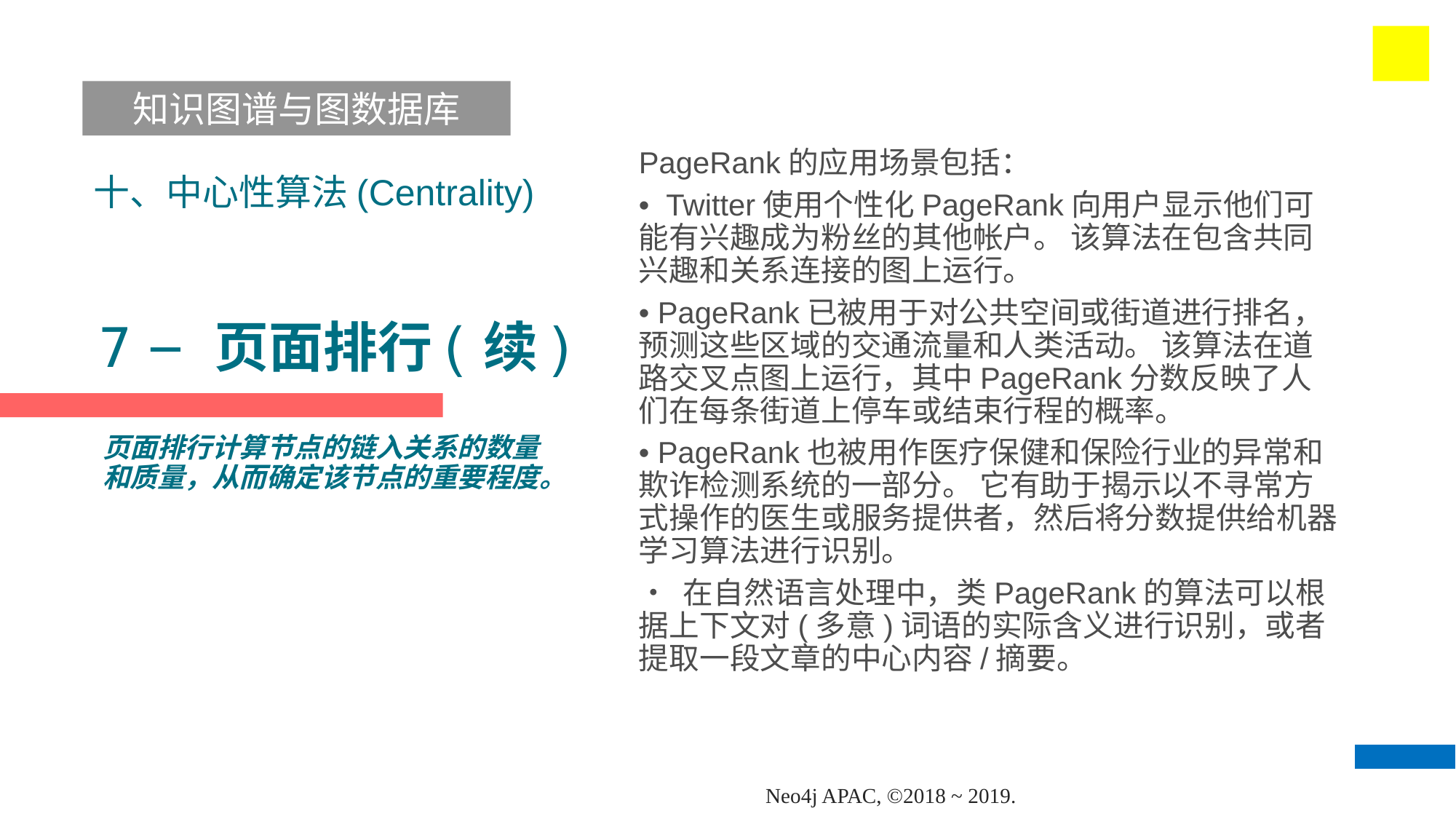

知识图谱与图数据库
PageRank的应用场景包括：
•  Twitter使用个性化PageRank向用户显示他们可能有兴趣成为粉丝的其他帐户。 该算法在包含共同兴趣和关系连接的图上运行。
• PageRank已被用于对公共空间或街道进行排名，预测这些区域的交通流量和人类活动。 该算法在道路交叉点图上运行，其中PageRank分数反映了人们在每条街道上停车或结束行程的概率。
• PageRank也被用作医疗保健和保险行业的异常和欺诈检测系统的一部分。 它有助于揭示以不寻常方式操作的医生或服务提供者，然后将分数提供给机器学习算法进行识别。
• 在自然语言处理中，类PageRank的算法可以根据上下文对(多意)词语的实际含义进行识别，或者提取一段文章的中心内容/摘要。

十、中心性算法(Centrality)
# 7 – 页面排行(续)
页面排行计算节点的链入关系的数量和质量，从而确定该节点的重要程度。